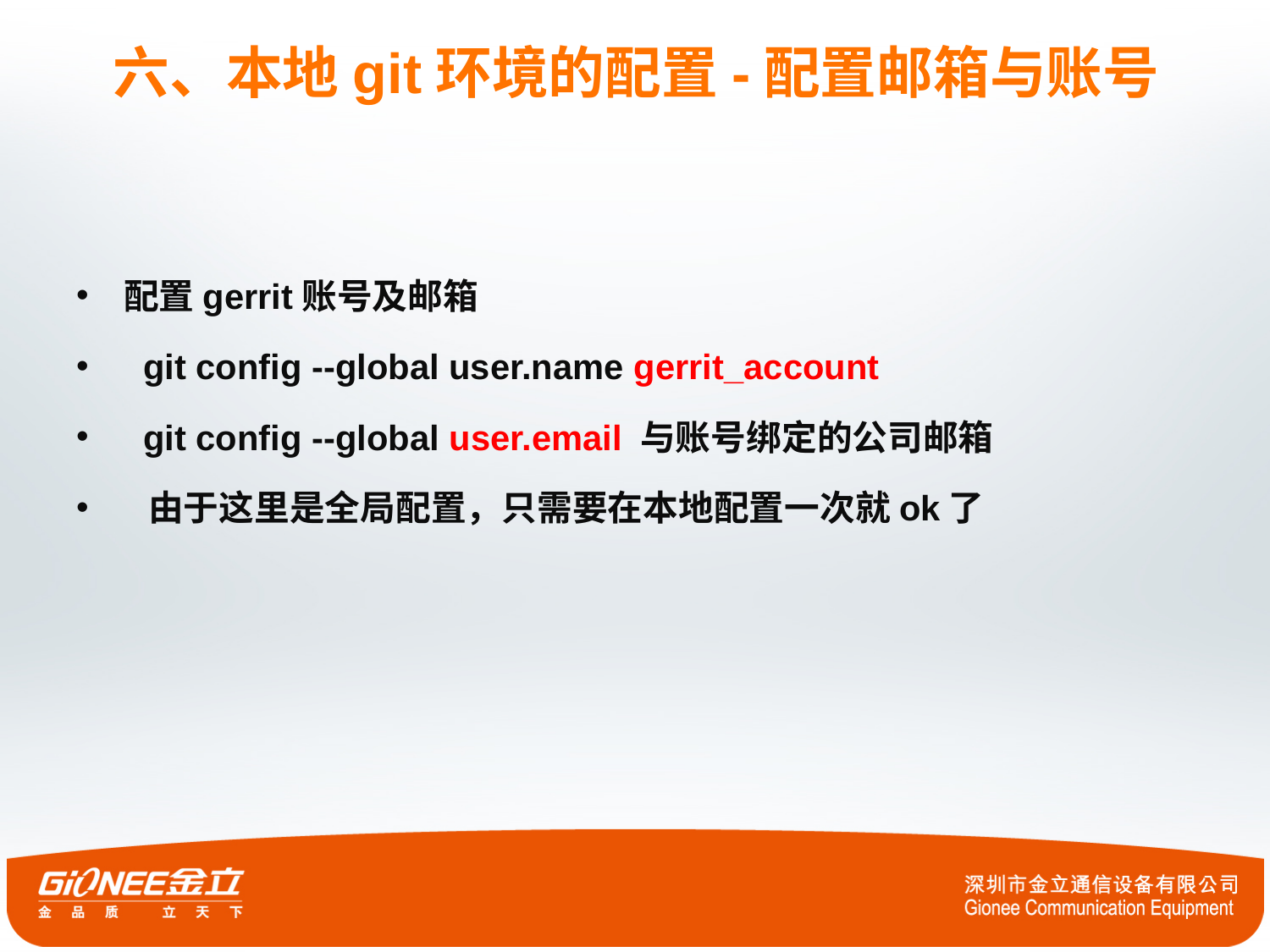

# 六、本地git环境的配置-配置邮箱与账号

配置gerrit账号及邮箱
  git config --global user.name gerrit_account
  git config --global user.email 与账号绑定的公司邮箱
  由于这里是全局配置，只需要在本地配置一次就ok了